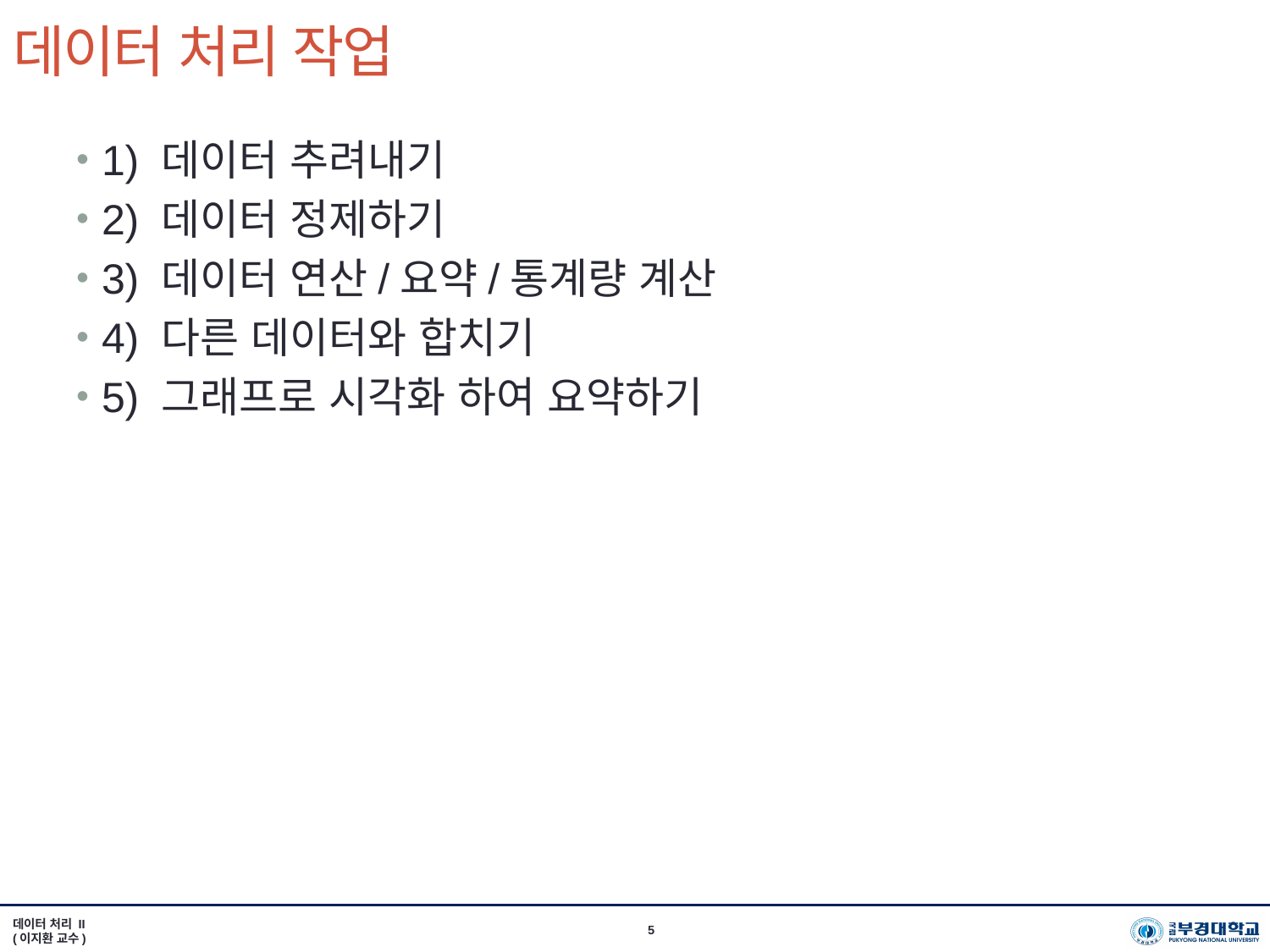

# 데이터 처리 작업
1) 데이터 추려내기
2) 데이터 정제하기
3) 데이터 연산/요약/통계량 계산
4) 다른 데이터와 합치기
5) 그래프로 시각화 하여 요약하기
데이터 처리 II
(이지환 교수)